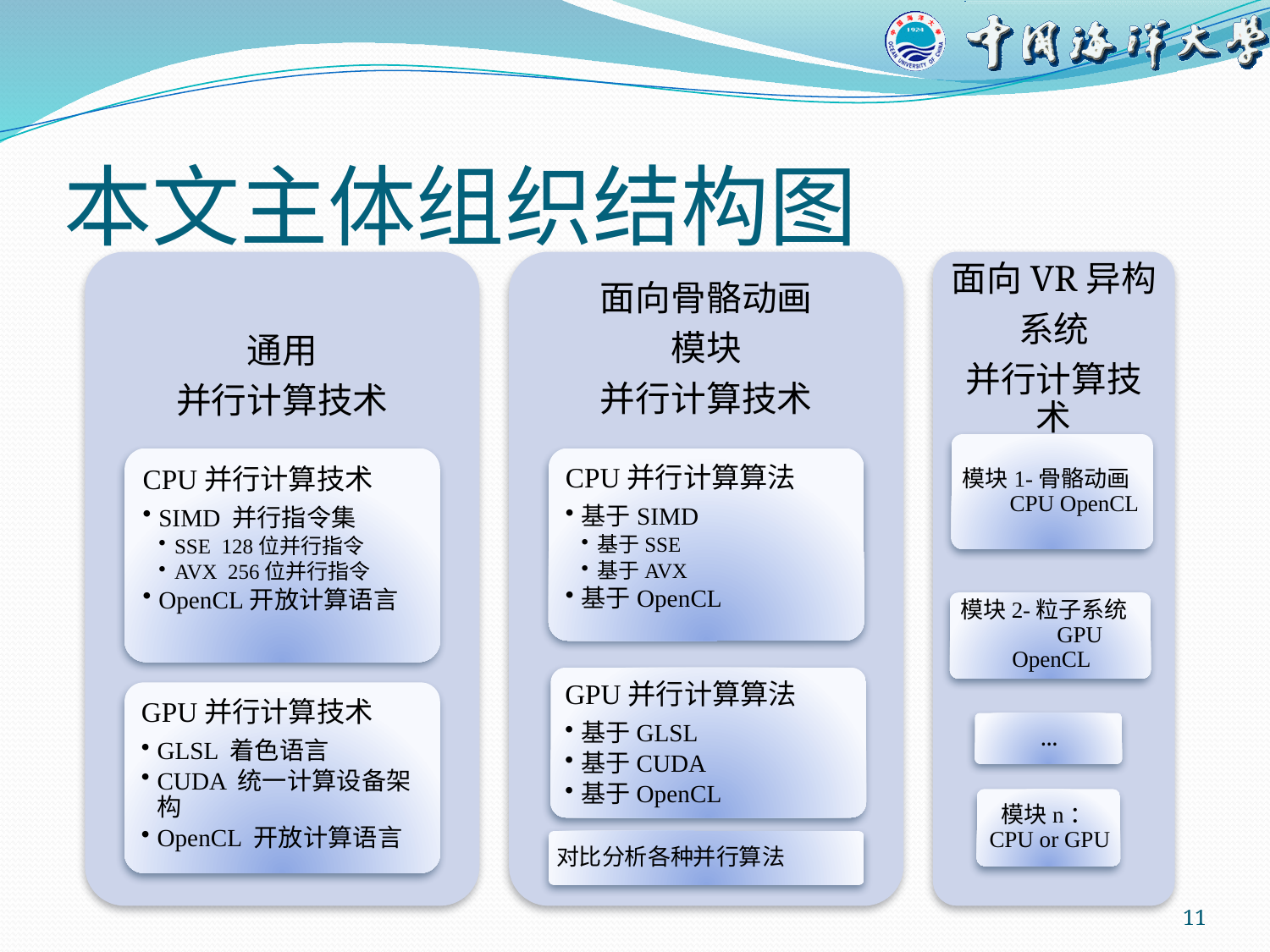

# 本文主体组织结构图

通用
并行计算技术
CPU并行计算技术
SIMD 并行指令集
SSE  128位并行指令
AVX  256位并行指令
OpenCL开放计算语言
GPU并行计算技术
GLSL 着色语言
CUDA 统一计算设备架构
OpenCL 开放计算语言
面向骨骼动画
模块
并行计算技术
CPU并行计算算法
基于SIMD
基于SSE
基于AVX
基于OpenCL
GPU并行计算算法
基于GLSL
基于CUDA
基于OpenCL
对比分析各种并行算法
面向VR异构
系统
并行计算技术
模块1-骨骼动画           CPU OpenCL
模块2-粒子系统              GPU OpenCL
...
模块n：CPU or GPU
11